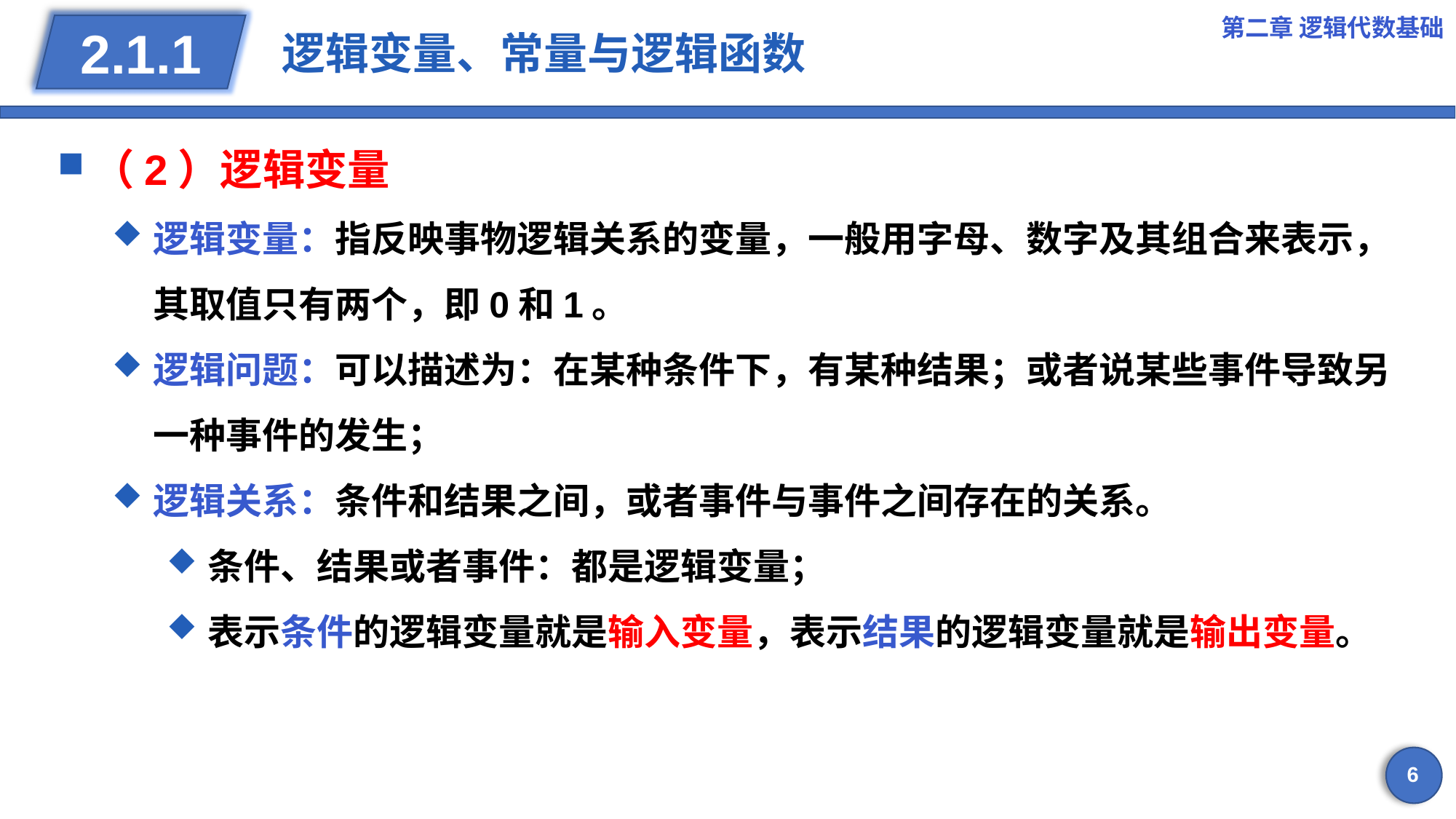

第二章 逻辑代数基础
# 逻辑变量、常量与逻辑函数
2.1.1
（2）逻辑变量
逻辑变量：指反映事物逻辑关系的变量，一般用字母、数字及其组合来表示，其取值只有两个，即0和1。
逻辑问题：可以描述为：在某种条件下，有某种结果；或者说某些事件导致另一种事件的发生；
逻辑关系：条件和结果之间，或者事件与事件之间存在的关系。
条件、结果或者事件：都是逻辑变量；
表示条件的逻辑变量就是输入变量，表示结果的逻辑变量就是输出变量。
6